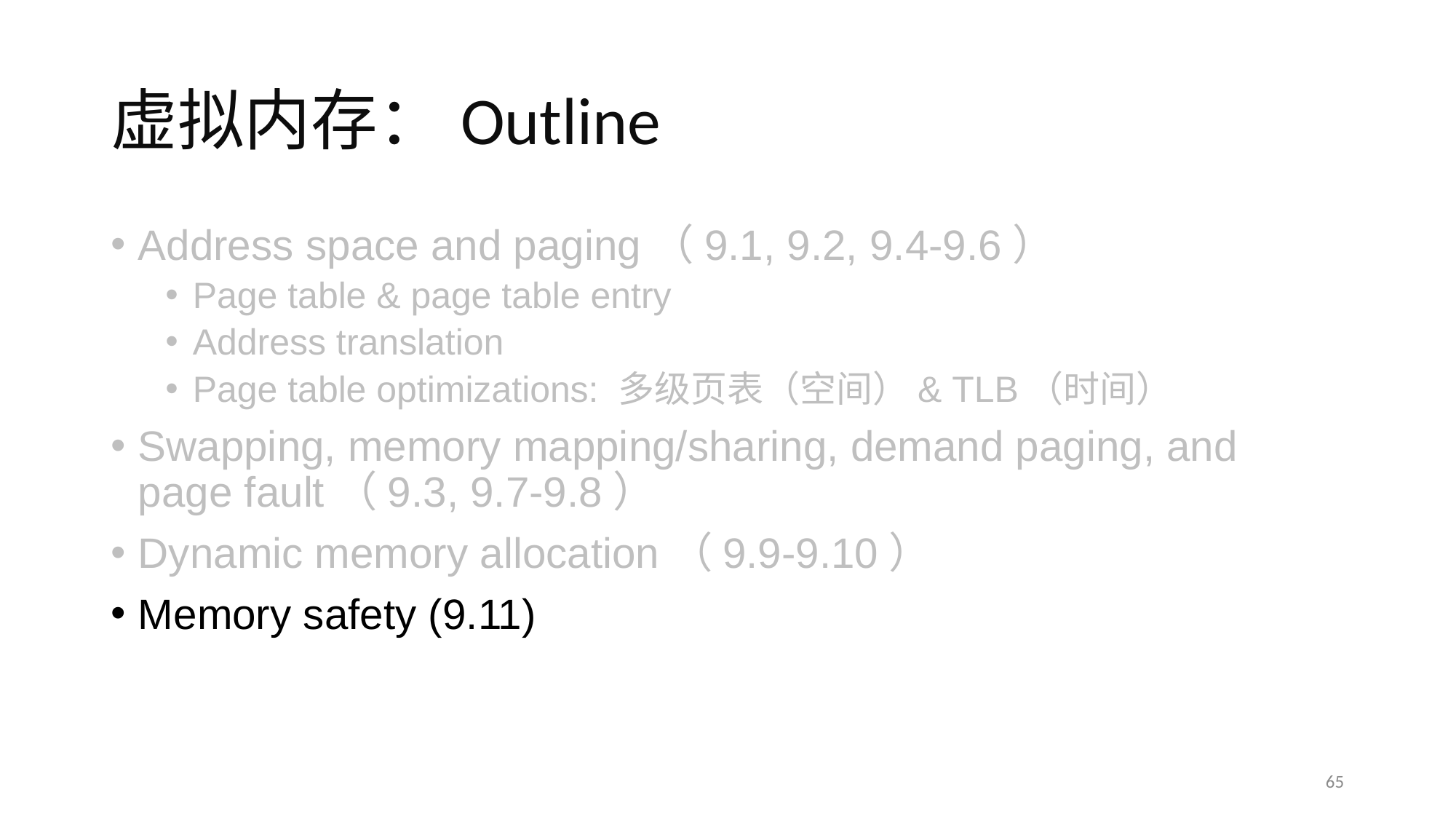

# 虚拟内存：Outline
Address space and paging（9.1, 9.2, 9.4-9.6）
Page table & page table entry
Address translation
Page table optimizations: 多级页表（空间）& TLB（时间）
Swapping, memory mapping/sharing, demand paging, and page fault（9.3, 9.7-9.8）
Dynamic memory allocation（9.9-9.10）
Memory safety (9.11)
65